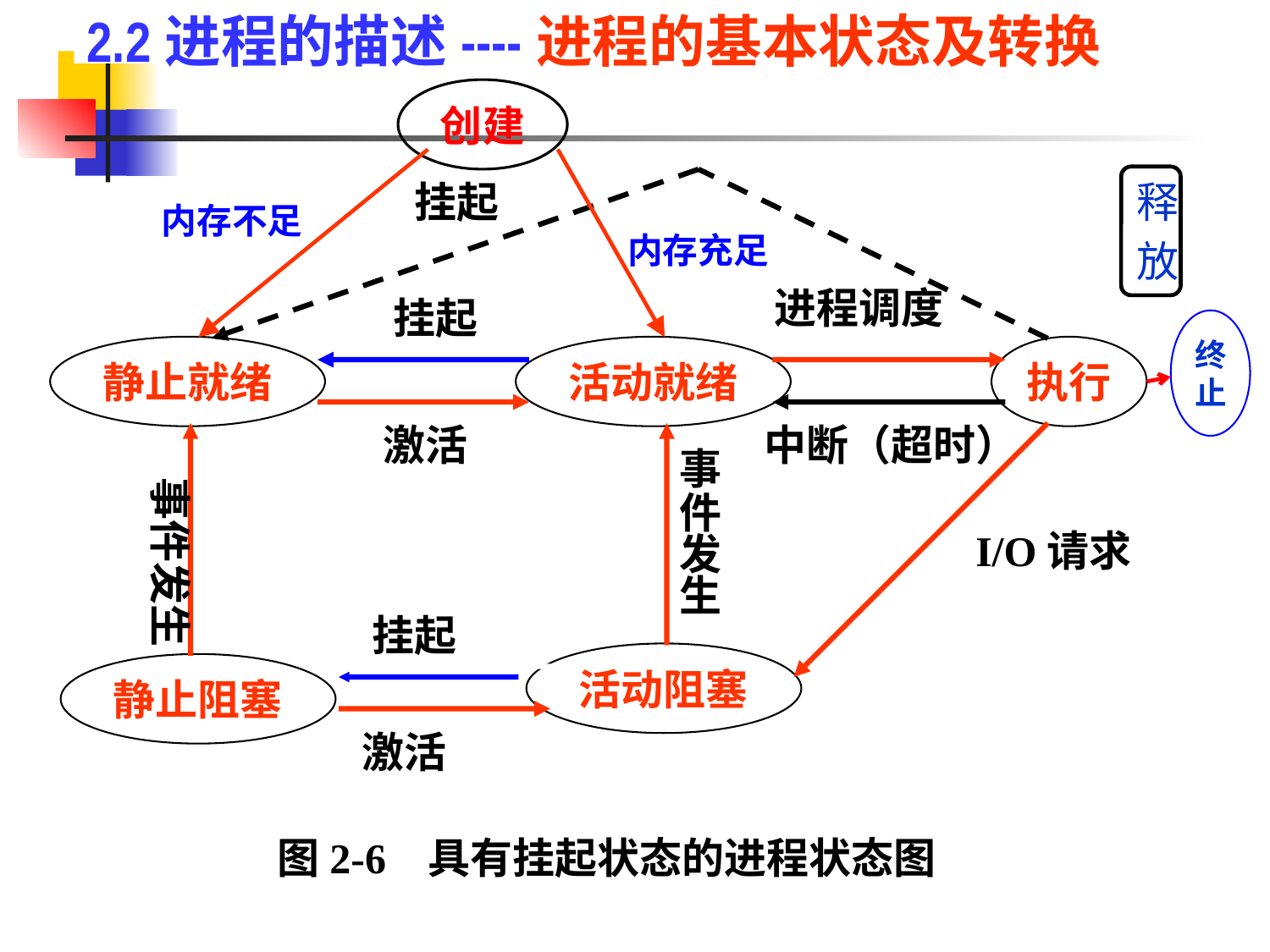

2.2进程的描述----进程的基本状态及转换
创建

释
放

挂起

挂起
静止就绪
活动就绪
执行

激活
中断（超时）

事
件
发
生
事件发生
I/O请求
挂起
活动阻塞
静止阻塞

激活
图2-6   具有挂起状态的进程状态图
内存不足
内存充足
进程调度
终止